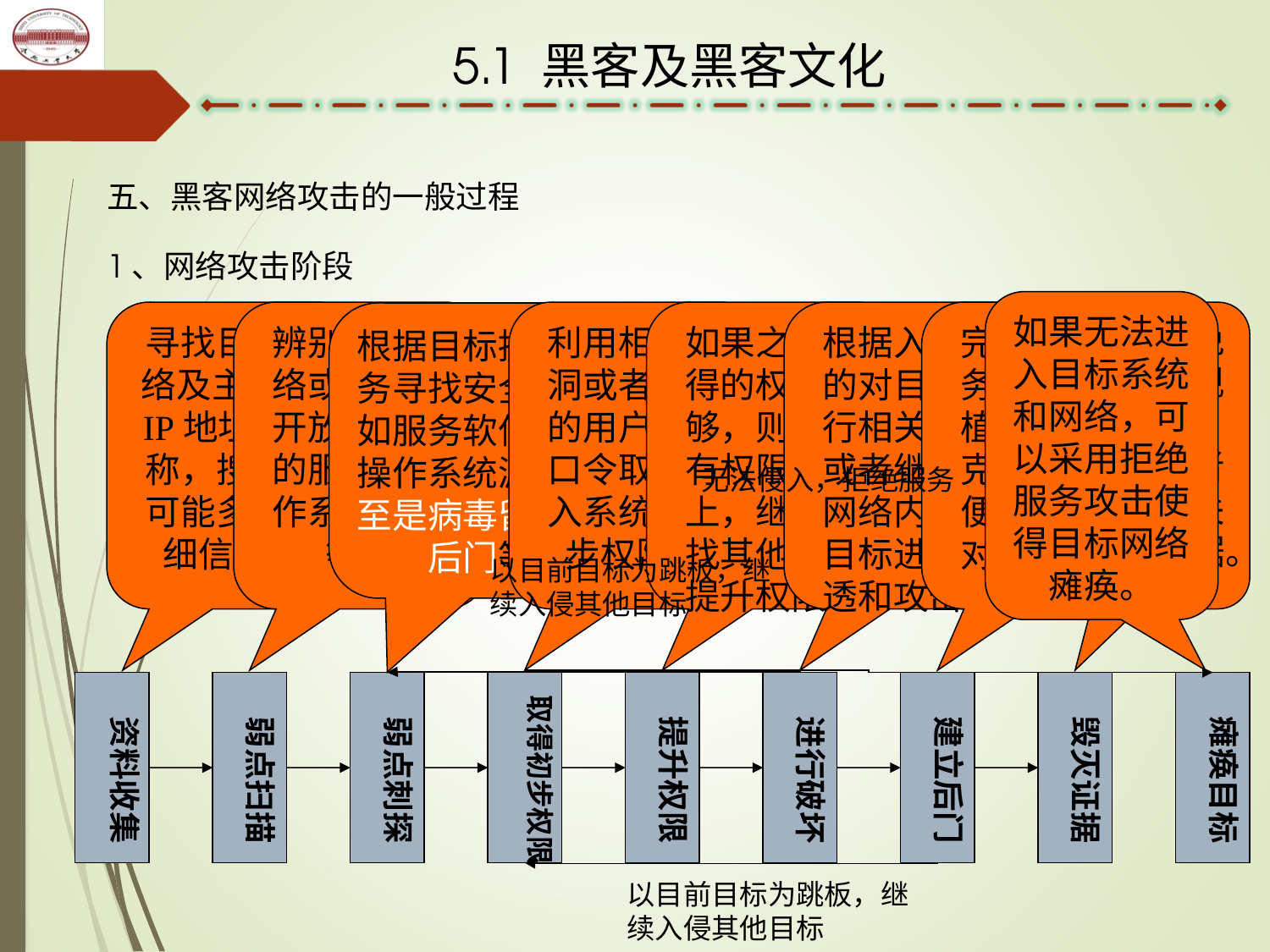

5.1 黑客及黑客文化
五、黑客网络攻击的一般过程
1、网络攻击阶段
如果无法进入目标系统和网络，可以采用拒绝服务攻击使得目标网络瘫痪。
寻找目标网络及主机的IP地址与名称，搜集尽可能多的详细信息。
辨别目标网络或主机所开放和提供的服务，操作系统版本等。
利用相关漏洞或者获得的用户名和口令取得进入系统的初步权限。
如果之前获得的权限不够，则在已有权限基础上，继续寻找其他办法提升权限。
根据入侵目的对目标进行相关操作，或者继续对网络内其他目标进行渗透和攻击。
完成相关任务之后，种植木马或者克隆账号以便以后继续对其进行控制。
为了避免被人发现和追踪，清除或者伪造相关入侵证据。
根据目标提供的服务寻找安全突破点。如服务软件漏洞，操作系统漏洞，甚至是病毒留下来的后门等。
无法侵入，拒绝服务
以目前目标为跳板，继续入侵其他目标

资料收集

弱点扫描

弱点刺探

取得初步权限

提升权限

进行破坏

建立后门

毁灭证据

瘫痪目标

以目前目标为跳板，继续入侵其他目标